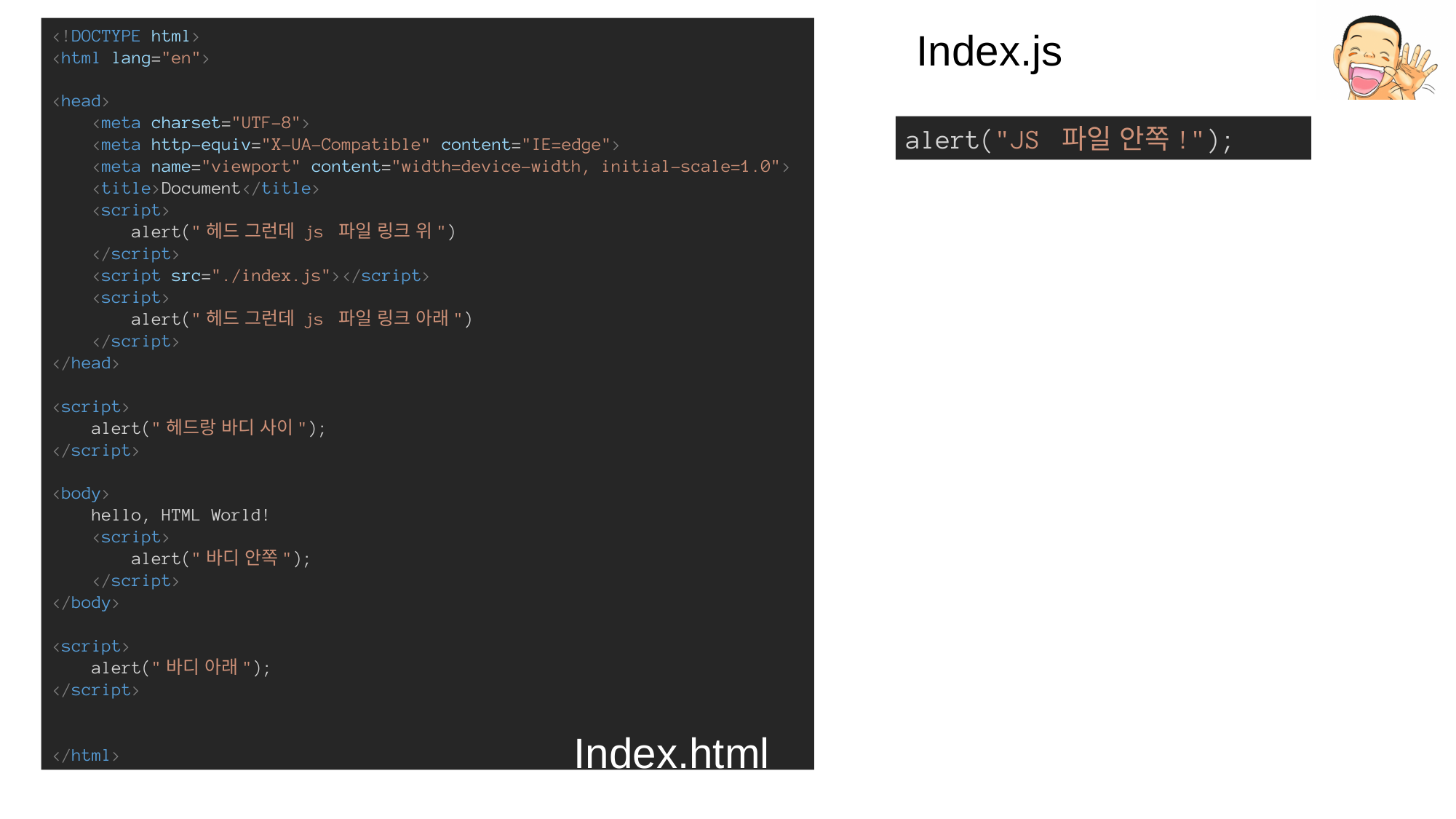

<!DOCTYPE html>
<html lang="en">
<head>
    <meta charset="UTF-8">
    <meta http-equiv="X-UA-Compatible" content="IE=edge">
    <meta name="viewport" content="width=device-width, initial-scale=1.0">
    <title>Document</title>
    <script>
        alert("헤드 그런데 js 파일 링크 위")
    </script>
    <script src="./index.js"></script>
    <script>
        alert("헤드 그런데 js 파일 링크 아래")
    </script>
</head>
<script>
    alert("헤드랑 바디 사이");
</script>
<body>
    hello, HTML World!
    <script>
        alert("바디 안쪽");
    </script>
</body>
<script>
    alert("바디 아래");
</script>
</html>
Index.js
alert("JS 파일 안쪽!");
Index.html